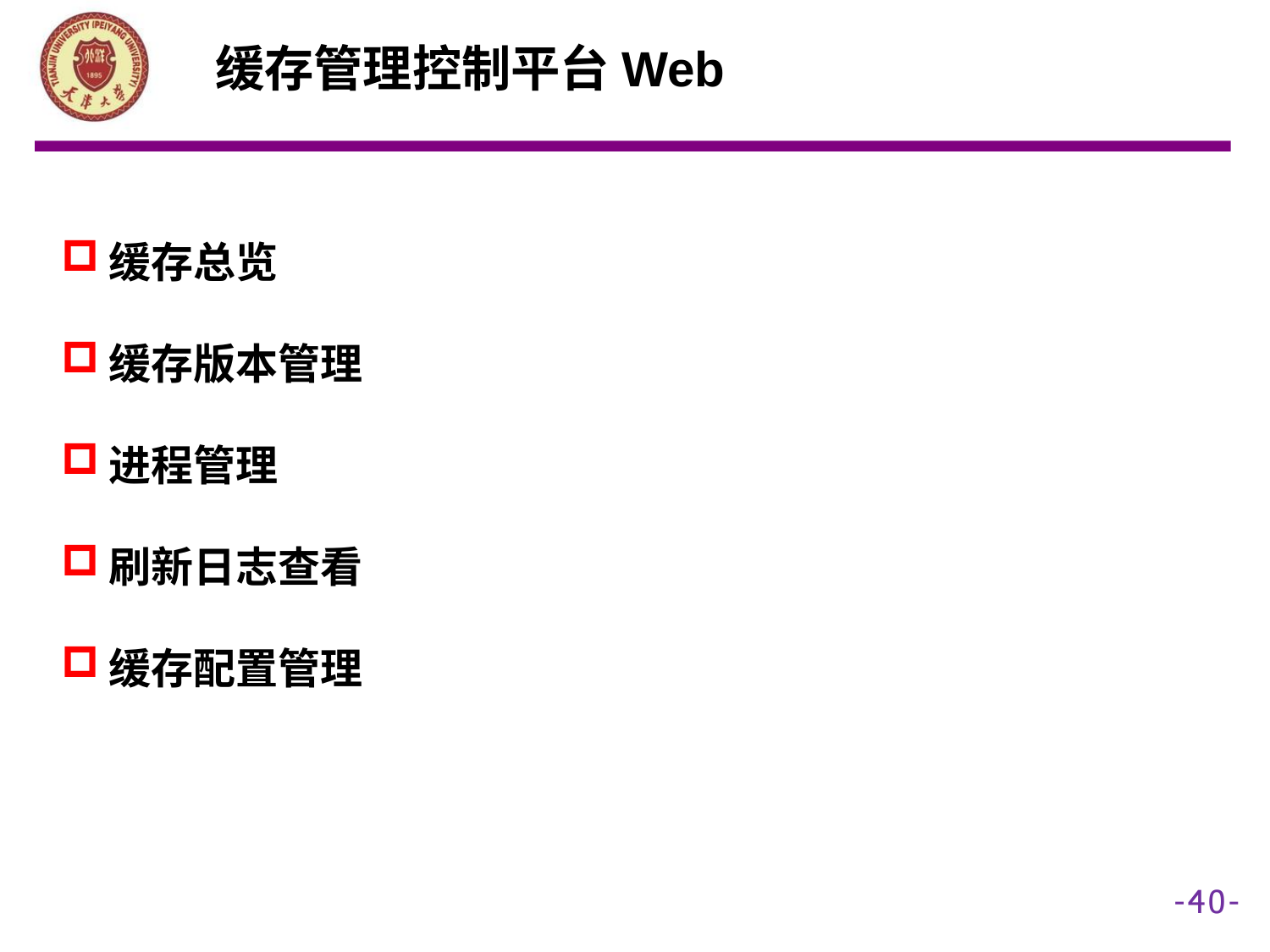

缓存管理控制平台Web

缓存总览
缓存版本管理
进程管理
刷新日志查看
缓存配置管理